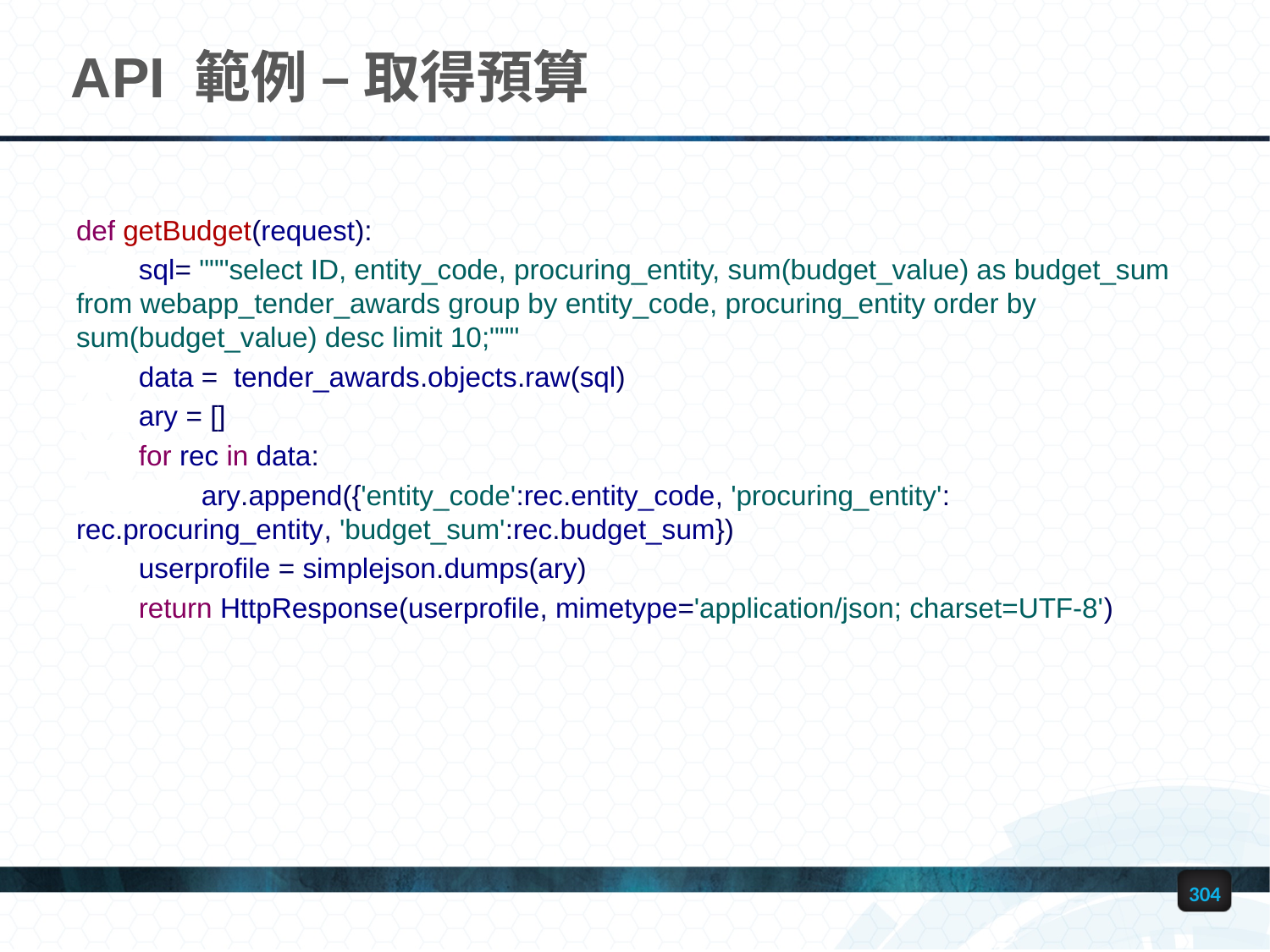

# API 範例 – 取得預算
def getBudget(request):
        sql= """select ID, entity_code, procuring_entity, sum(budget_value) as budget_sum from webapp_tender_awards group by entity_code, procuring_entity order by sum(budget_value) desc limit 10;"""
        data =  tender_awards.objects.raw(sql)
        ary = []
        for rec in data:
                ary.append({'entity_code':rec.entity_code, 'procuring_entity': rec.procuring_entity, 'budget_sum':rec.budget_sum})
        userprofile = simplejson.dumps(ary)
        return HttpResponse(userprofile, mimetype='application/json; charset=UTF-8')
304